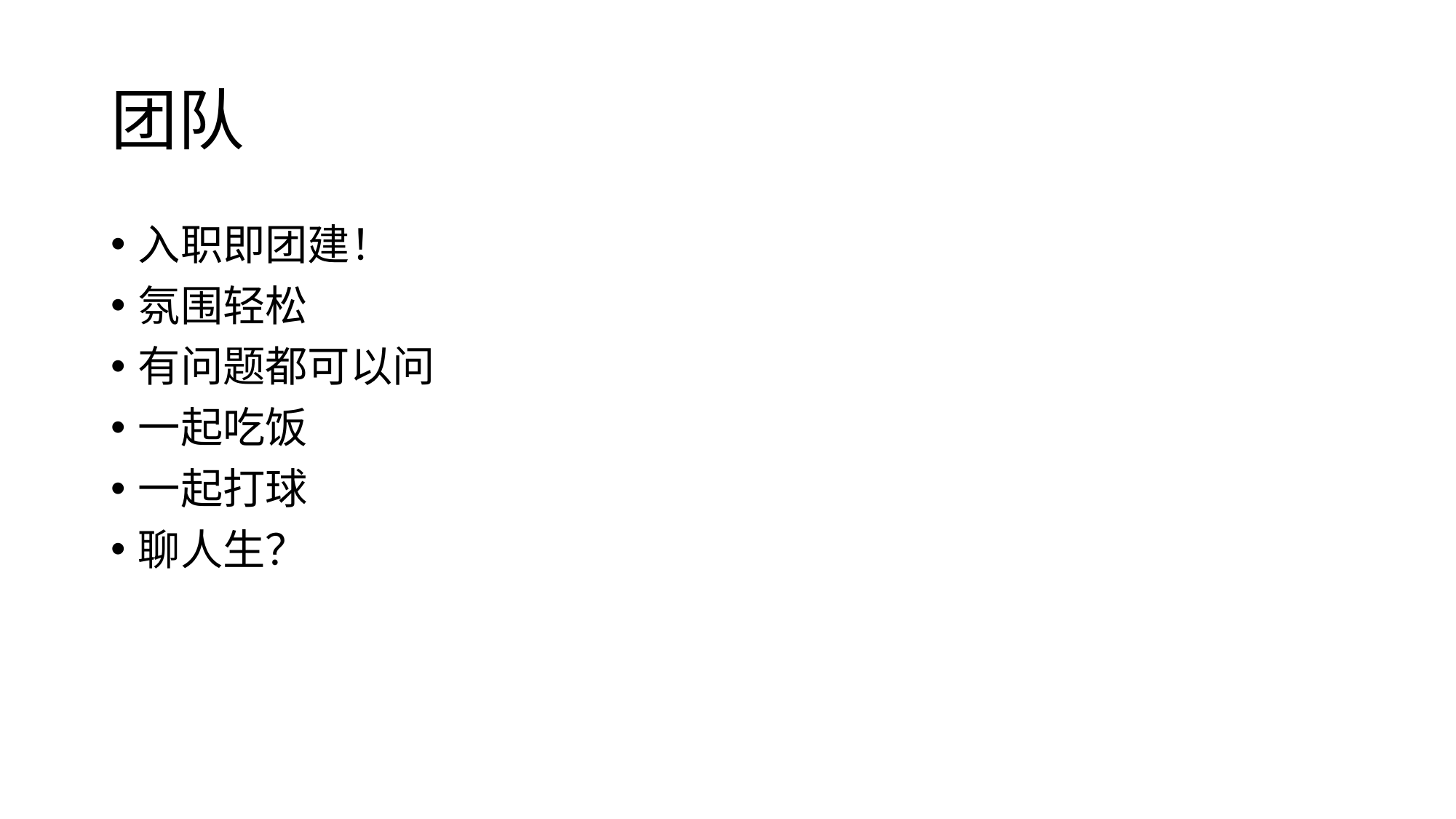

# 团队
入职即团建！
氛围轻松
有问题都可以问
一起吃饭
一起打球
聊人生？